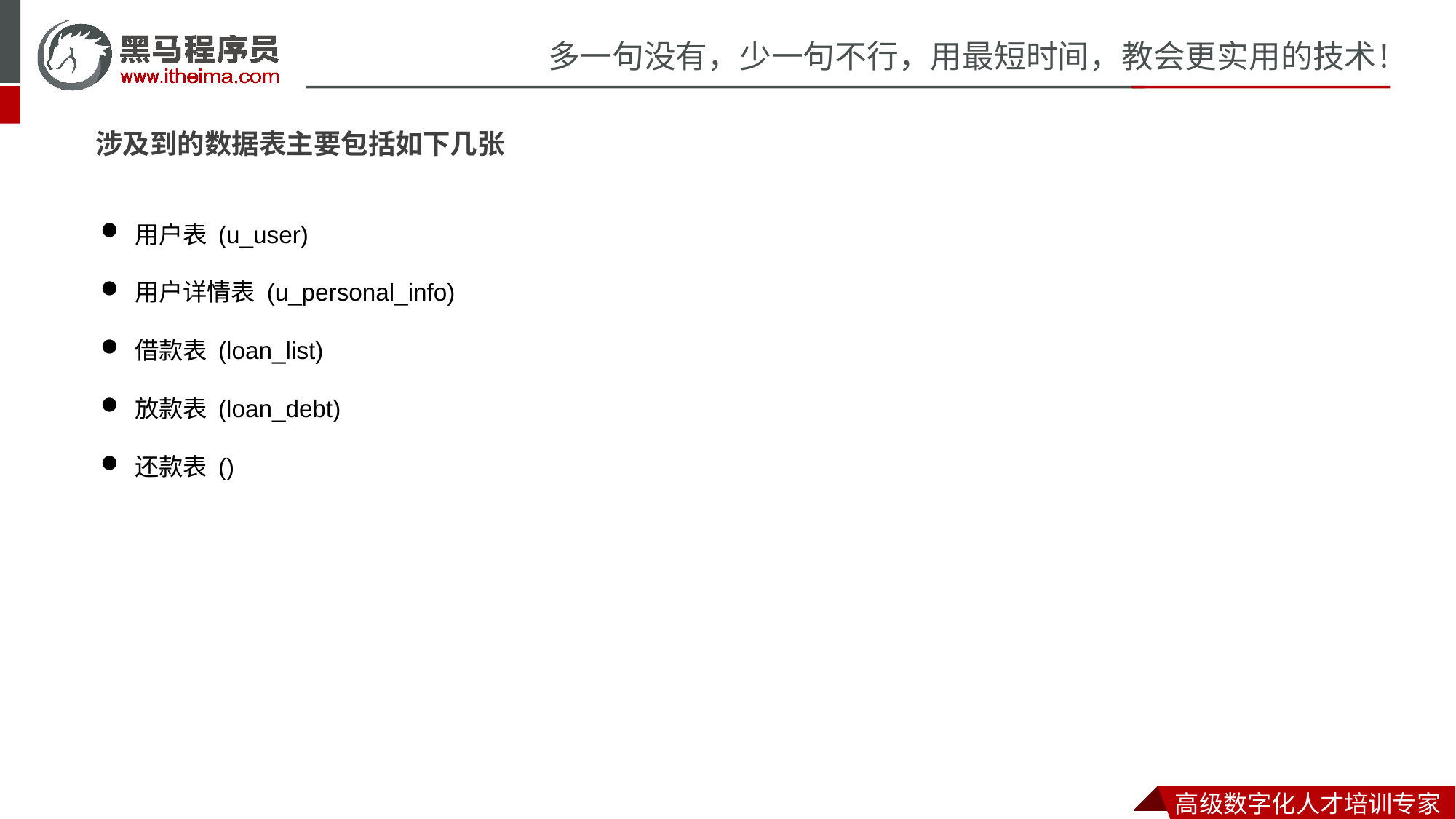

涉及到的数据表主要包括如下几张

用户表 (u_user)

用户详情表 (u_personal_info)

借款表 (loan_list)

放款表 (loan_debt)

还款表 ()